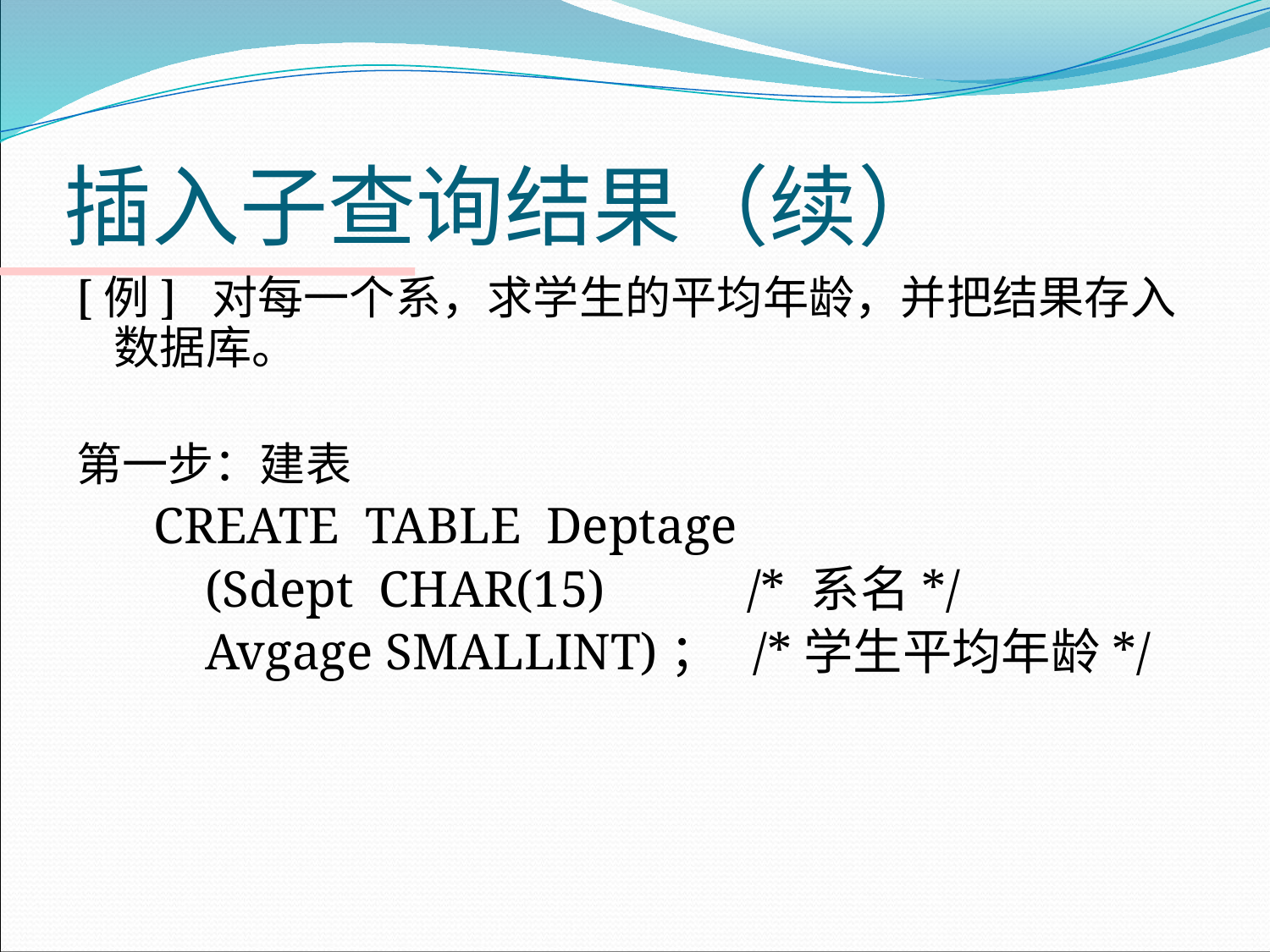

# 插入子查询结果（续）
[例]  对每一个系，求学生的平均年龄，并把结果存入数据库。

第一步：建表
      CREATE  TABLE  Deptage
          (Sdept  CHAR(15)           /* 系名*/
          Avgage SMALLINT)；  /*学生平均年龄*/

360